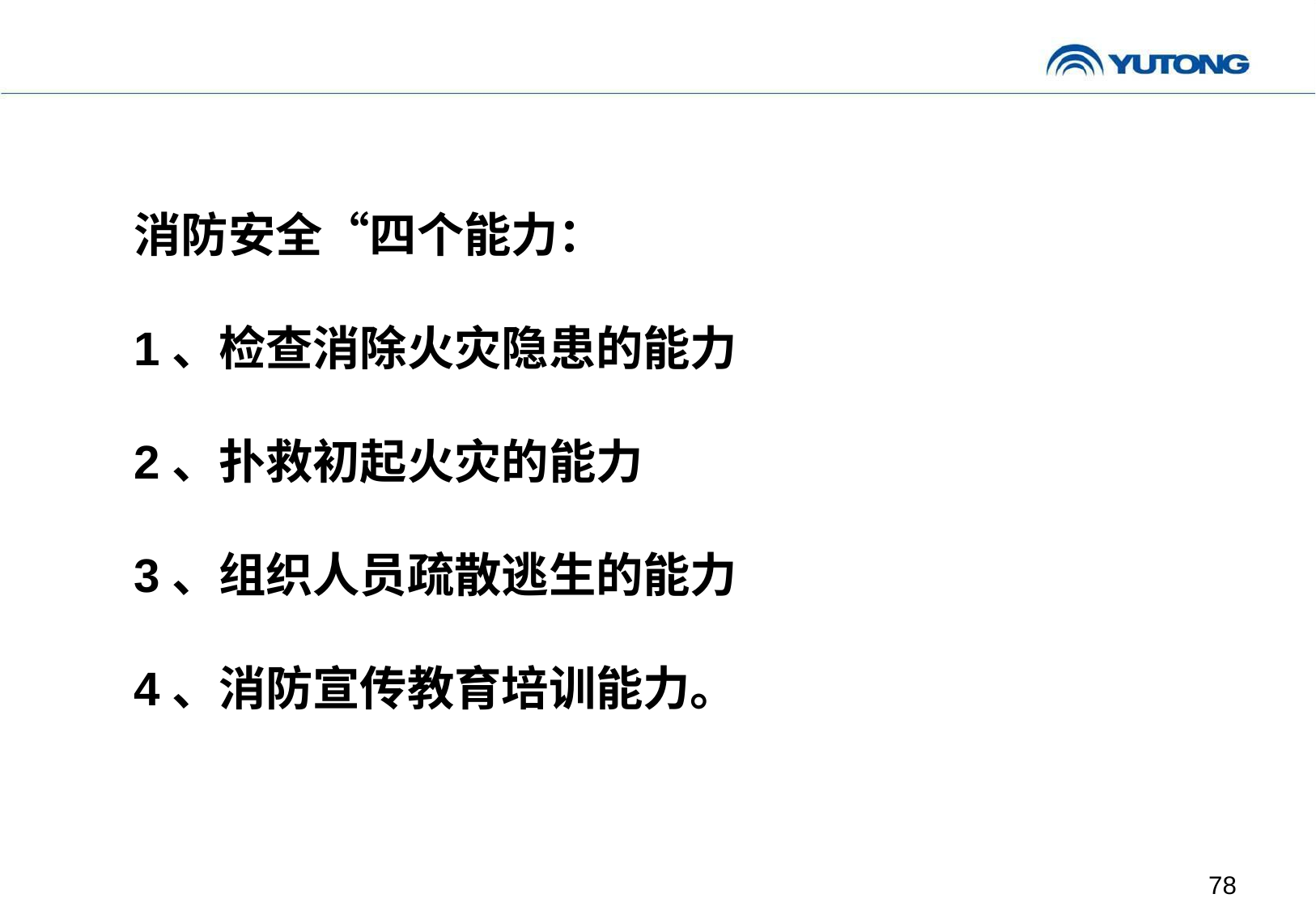

消防安全“四个能力：

1、检查消除火灾隐患的能力

2、扑救初起火灾的能力

3、组织人员疏散逃生的能力

4、消防宣传教育培训能力。
78